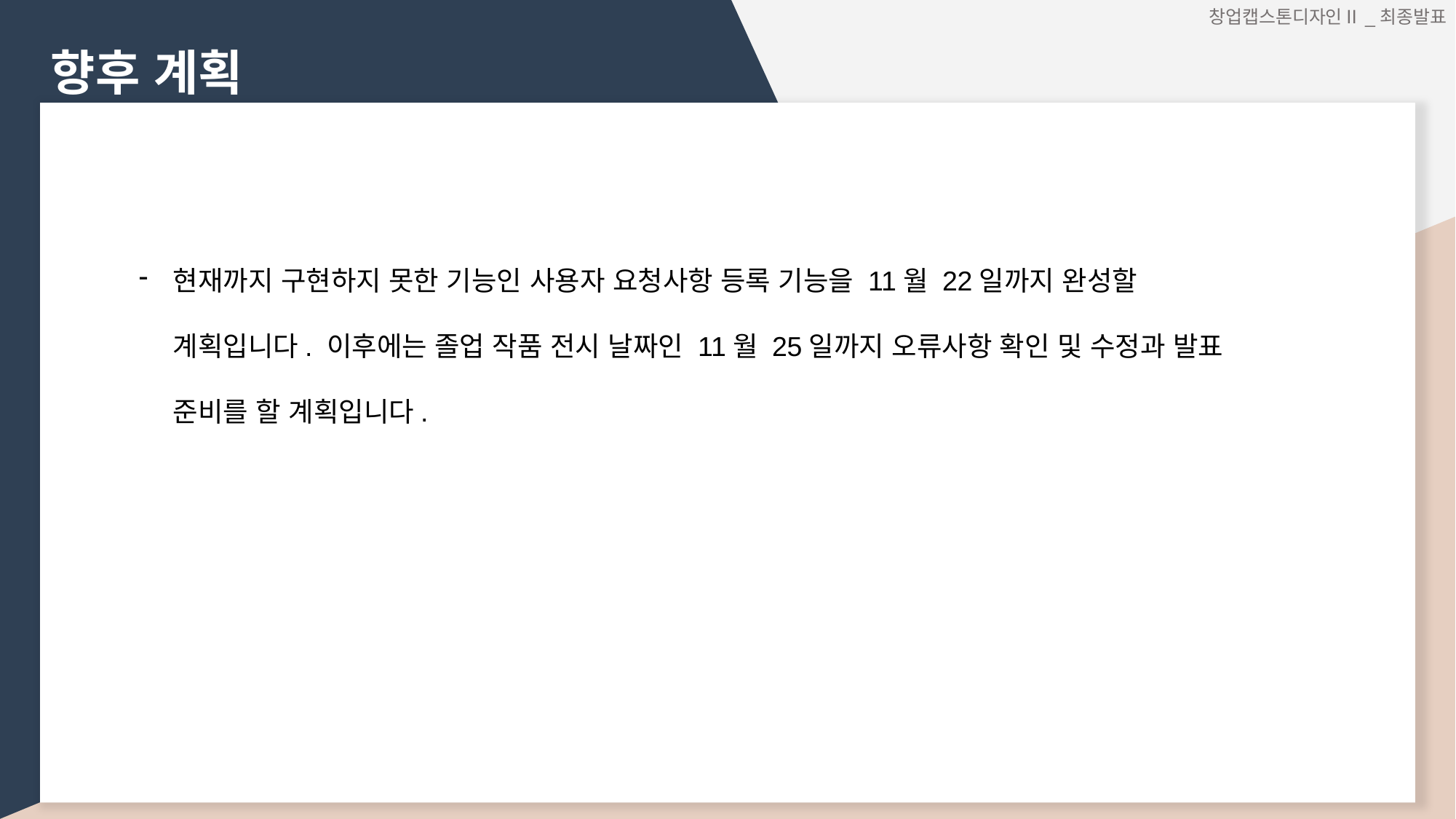

창업캡스톤디자인Ⅱ_최종발표
향후 계획
현재까지 구현하지 못한 기능인 사용자 요청사항 등록 기능을 11월 22일까지 완성할 계획입니다. 이후에는 졸업 작품 전시 날짜인 11월 25일까지 오류사항 확인 및 수정과 발표 준비를 할 계획입니다.